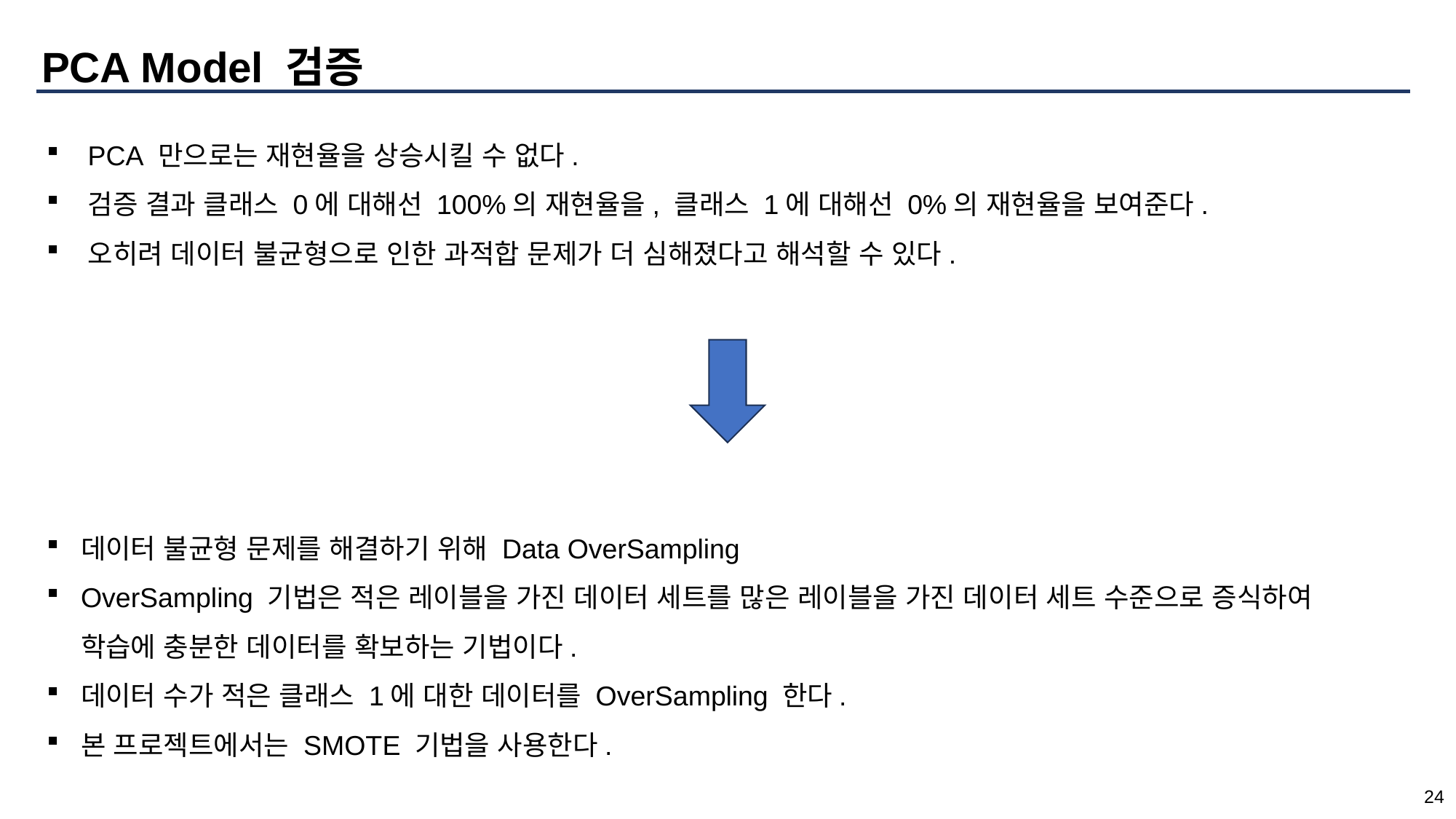

PCA Model 검증
PCA 만으로는 재현율을 상승시킬 수 없다.
검증 결과 클래스 0에 대해선 100%의 재현율을, 클래스 1에 대해선 0%의 재현율을 보여준다.
오히려 데이터 불균형으로 인한 과적합 문제가 더 심해졌다고 해석할 수 있다.

데이터 불균형 문제를 해결하기 위해 Data OverSampling
OverSampling 기법은 적은 레이블을 가진 데이터 세트를 많은 레이블을 가진 데이터 세트 수준으로 증식하여 학습에 충분한 데이터를 확보하는 기법이다.
데이터 수가 적은 클래스 1에 대한 데이터를 OverSampling 한다.
본 프로젝트에서는 SMOTE 기법을 사용한다.

24